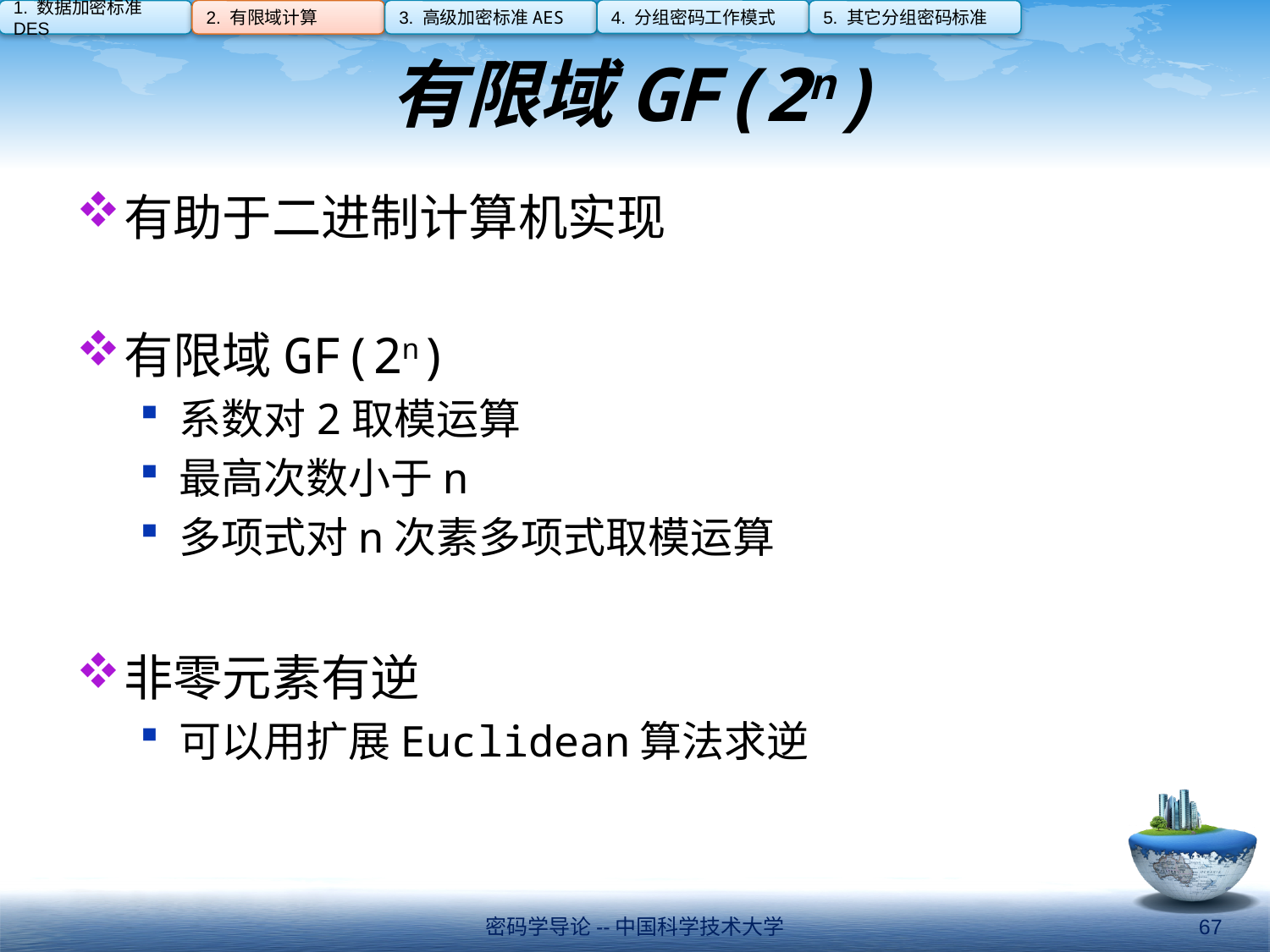

4. 分组密码工作模式
1. 数据加密标准DES
2. 有限域计算
3. 高级加密标准AES
5. 其它分组密码标准
# 有限域GF(2n)
有助于二进制计算机实现

有限域GF(2n)
系数对2取模运算
最高次数小于n
多项式对n次素多项式取模运算

非零元素有逆
可以用扩展Euclidean算法求逆
密码学导论--中国科学技术大学
67